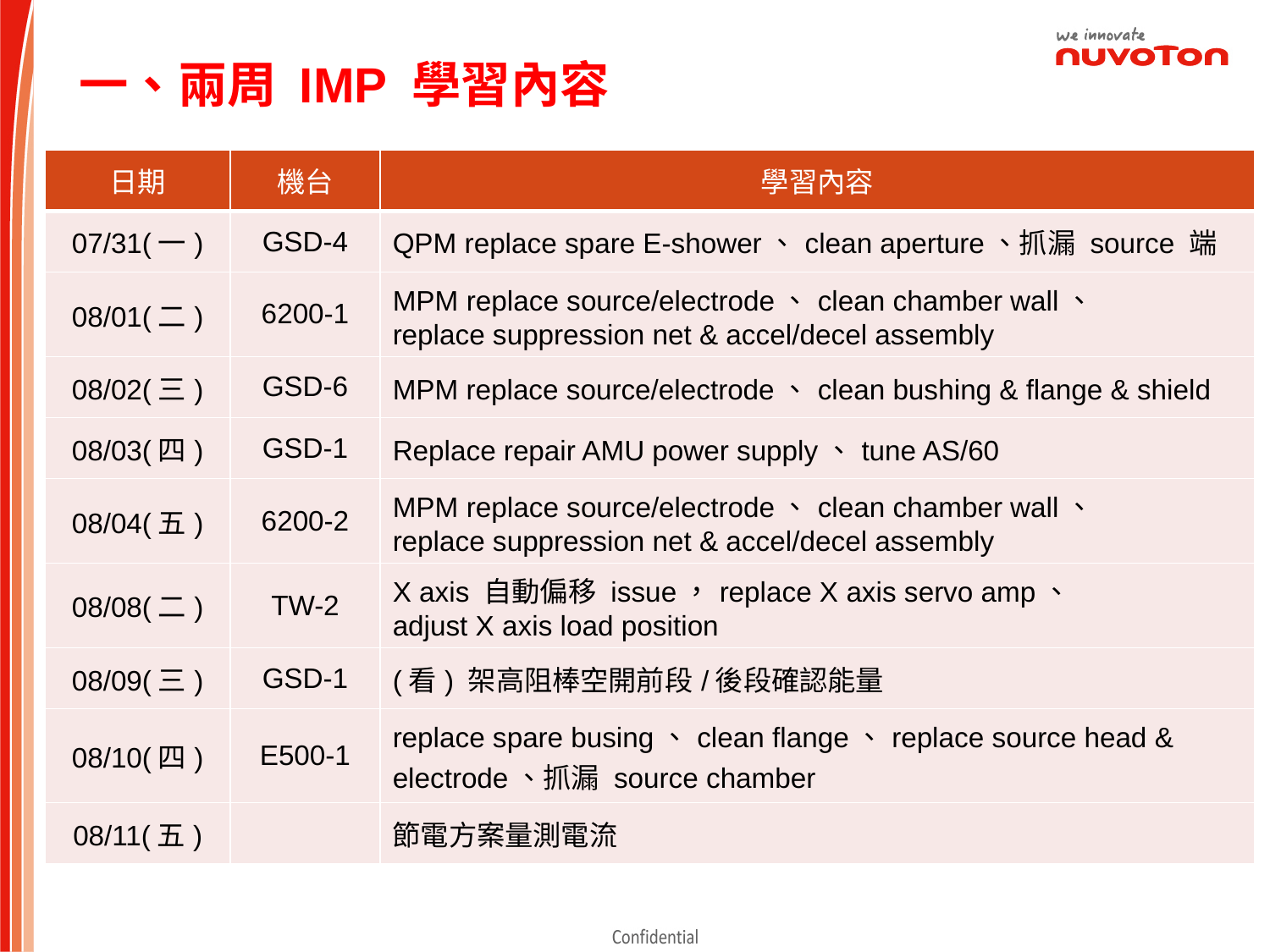

一、兩周 IMP 學習內容
| 日期 | 機台 | 學習內容 |
| --- | --- | --- |
| 07/31(一) | GSD-4 | QPM replace spare E-shower、clean aperture、抓漏 source 端 |
| 08/01(二) | 6200-1 | MPM replace source/electrode、clean chamber wall、 replace suppression net & accel/decel assembly |
| 08/02(三) | GSD-6 | MPM replace source/electrode、clean bushing & flange & shield |
| 08/03(四) | GSD-1 | Replace repair AMU power supply、tune AS/60 |
| 08/04(五) | 6200-2 | MPM replace source/electrode、clean chamber wall、 replace suppression net & accel/decel assembly |
| 08/08(二) | TW-2 | X axis 自動偏移 issue，replace X axis servo amp、 adjust X axis load position |
| 08/09(三) | GSD-1 | (看) 架高阻棒空開前段/後段確認能量 |
| 08/10(四) | E500-1 | replace spare busing、clean flange、replace source head & electrode、抓漏 source chamber |
| 08/11(五) |  | 節電方案量測電流 |